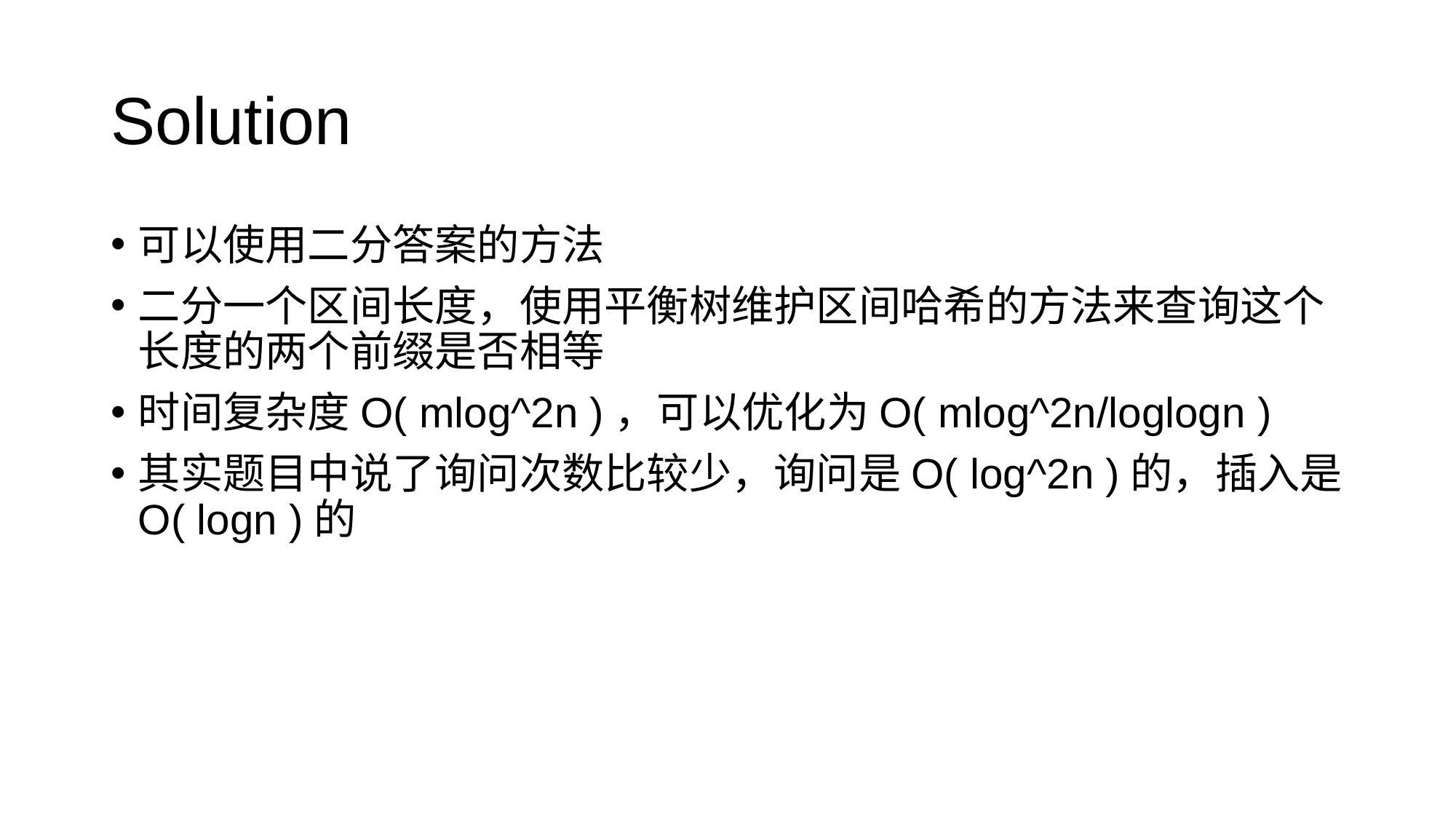

# Solution
可以使用二分答案的方法
二分一个区间长度，使用平衡树维护区间哈希的方法来查询这个长度的两个前缀是否相等
时间复杂度O( mlog^2n )，可以优化为O( mlog^2n/loglogn )
其实题目中说了询问次数比较少，询问是O( log^2n )的，插入是O( logn )的